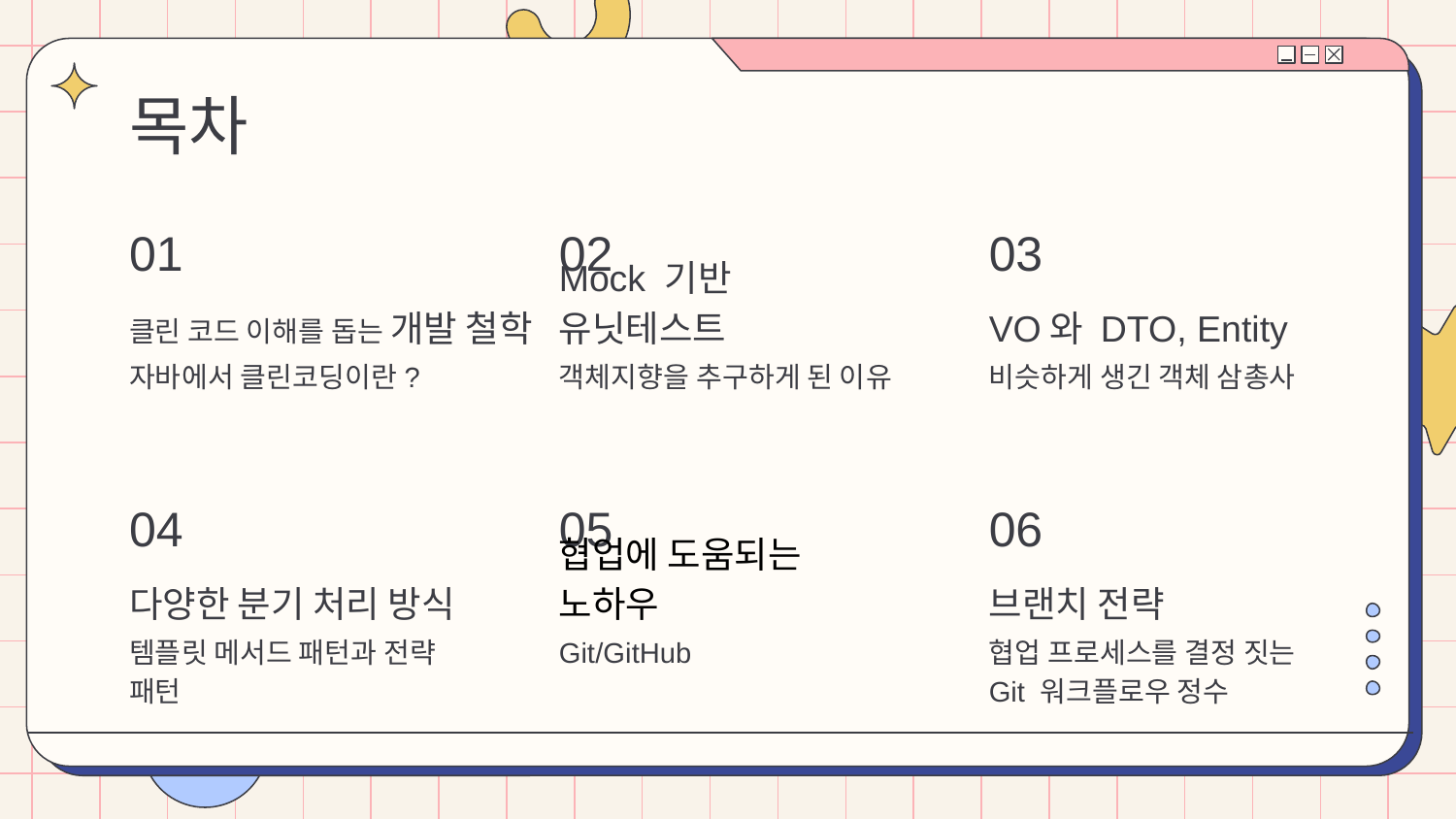

# 목차
01
02
03
클린 코드 이해를 돕는 개발 철학
Mock 기반 유닛테스트
VO와 DTO, Entity
객체지향을 추구하게 된 이유
비슷하게 생긴 객체 삼총사
자바에서 클린코딩이란?
04
05
06
다양한 분기 처리 방식
협업에 도움되는 노하우
브랜치 전략
템플릿 메서드 패턴과 전략 패턴
Git/GitHub
협업 프로세스를 결정 짓는
Git 워크플로우 정수